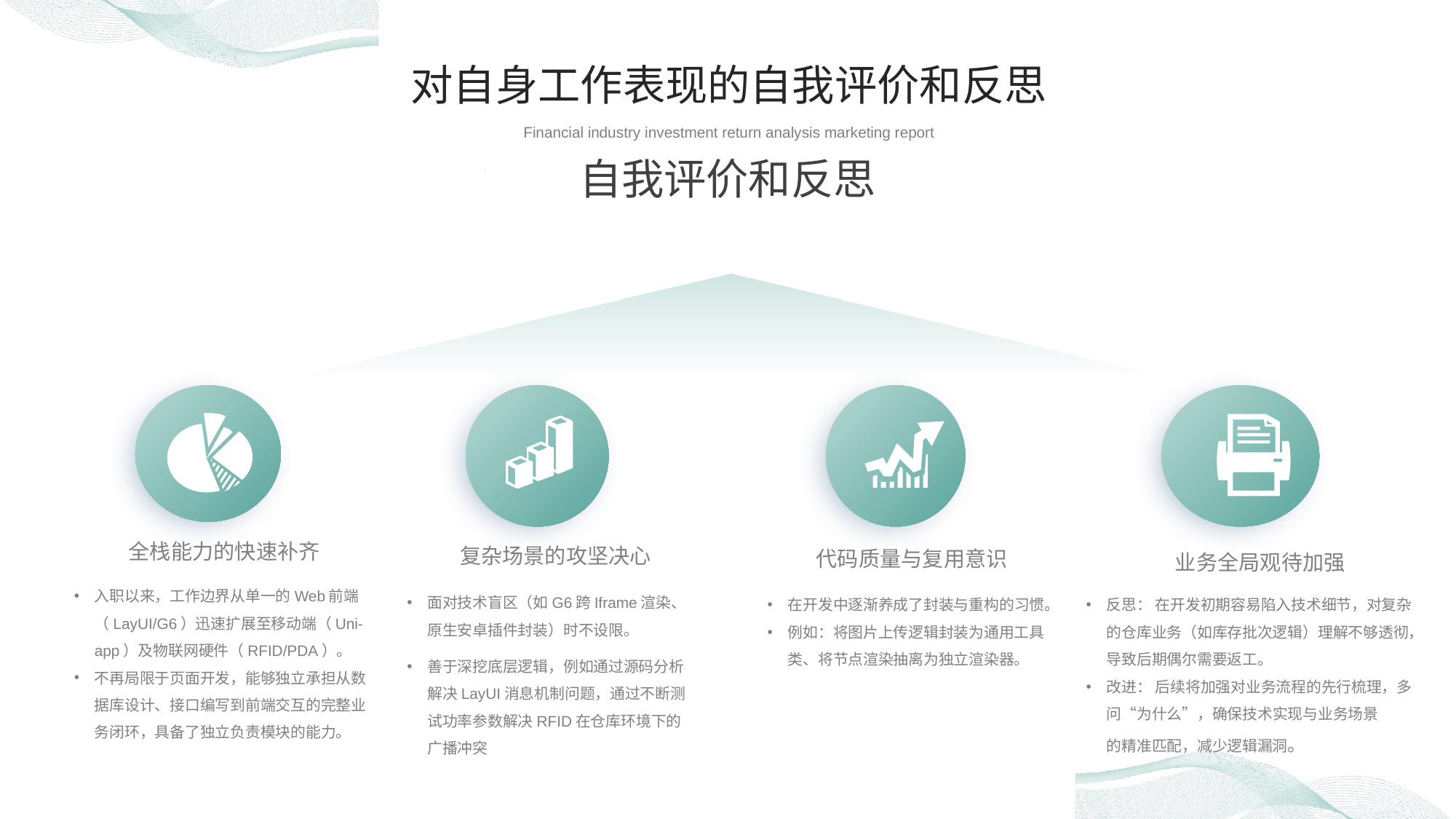

对自身工作表现的自我评价和反思
Financial industry investment return analysis marketing report
自我评价和反思

复杂场景的攻坚决心
面对技术盲区（如G6跨Iframe渲染、原生安卓插件封装）时不设限。
善于深挖底层逻辑，例如通过源码分析解决LayUI消息机制问题，通过不断测试功率参数解决RFID在仓库环境下的广播冲突

代码质量与复用意识
在开发中逐渐养成了封装与重构的习惯。
例如：将图片上传逻辑封装为通用工具类、将节点渲染抽离为独立渲染器。

全栈能力的快速补齐
入职以来，工作边界从单一的Web前端（LayUI/G6）迅速扩展至移动端（Uni-app）及物联网硬件（RFID/PDA）。
不再局限于页面开发，能够独立承担从数据库设计、接口编写到前端交互的完整业务闭环，具备了独立负责模块的能力。

业务全局观待加强
反思： 在开发初期容易陷入技术细节，对复杂的仓库业务（如库存批次逻辑）理解不够透彻，导致后期偶尔需要返工。
改进： 后续将加强对业务流程的先行梳理，多问“为什么”，确保技术实现与业务场景
的精准匹配，减少逻辑漏洞。